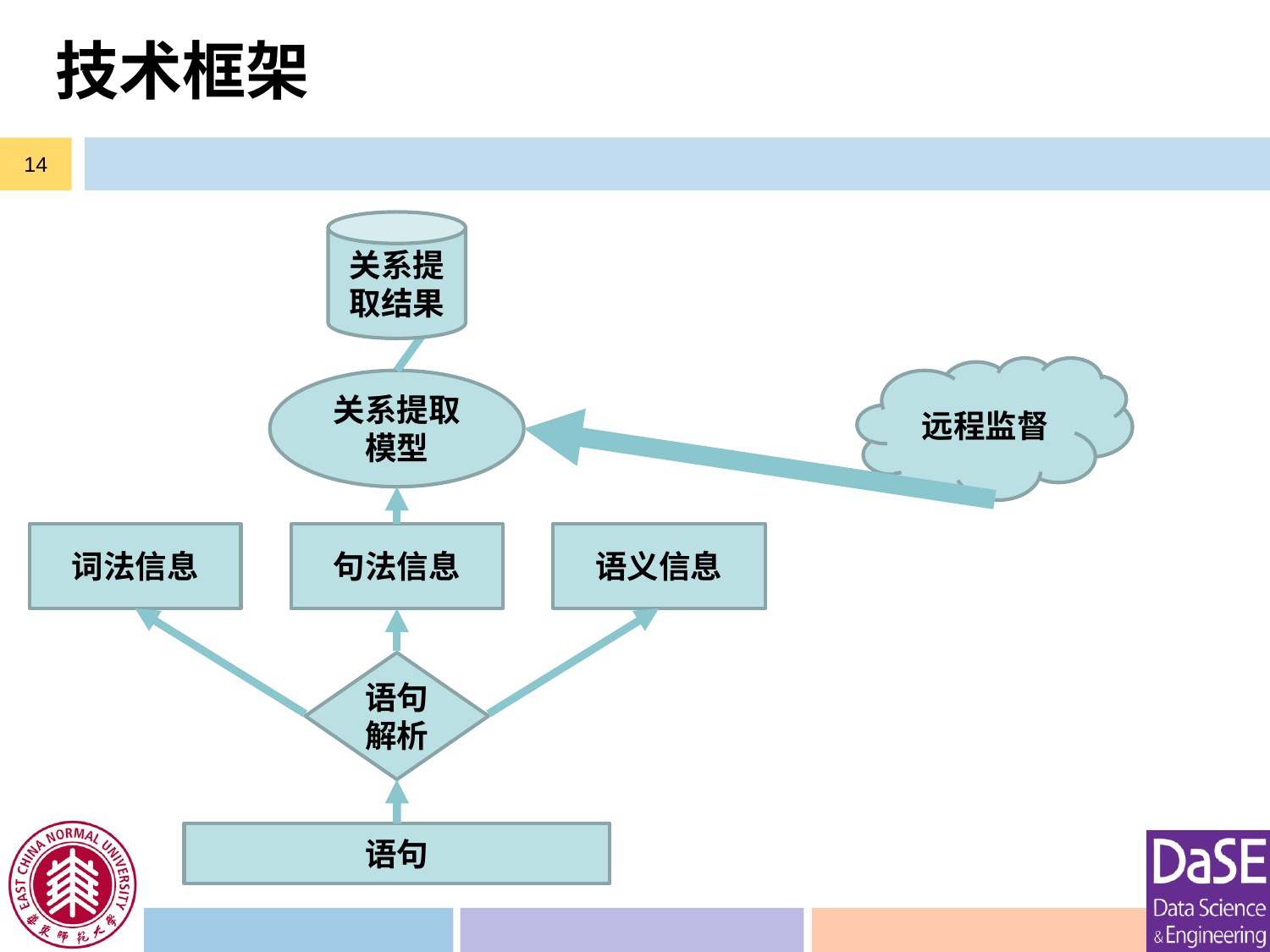

# 技术框架
14
关系提取结果
远程监督
关系提取模型
词法信息
句法信息
语义信息
语句解析
语句